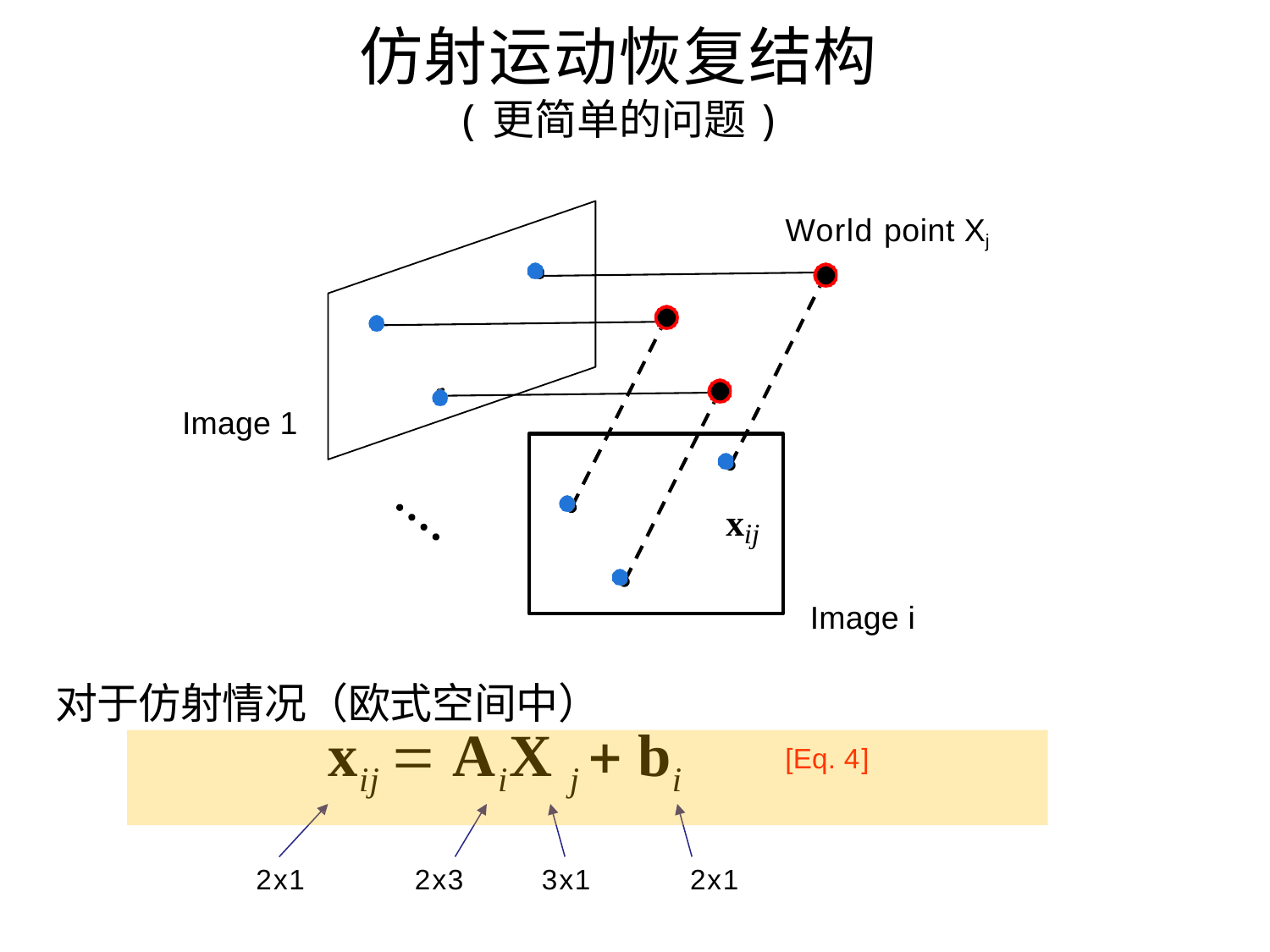

# 仿射运动恢复结构 (更简单的问题)

World point Xj

Image 1

xij
Image i

对于仿射情况（欧式空间中）

xij = AiX j + bi	[Eq. 4]

2x1
2x3
3x1
2x1